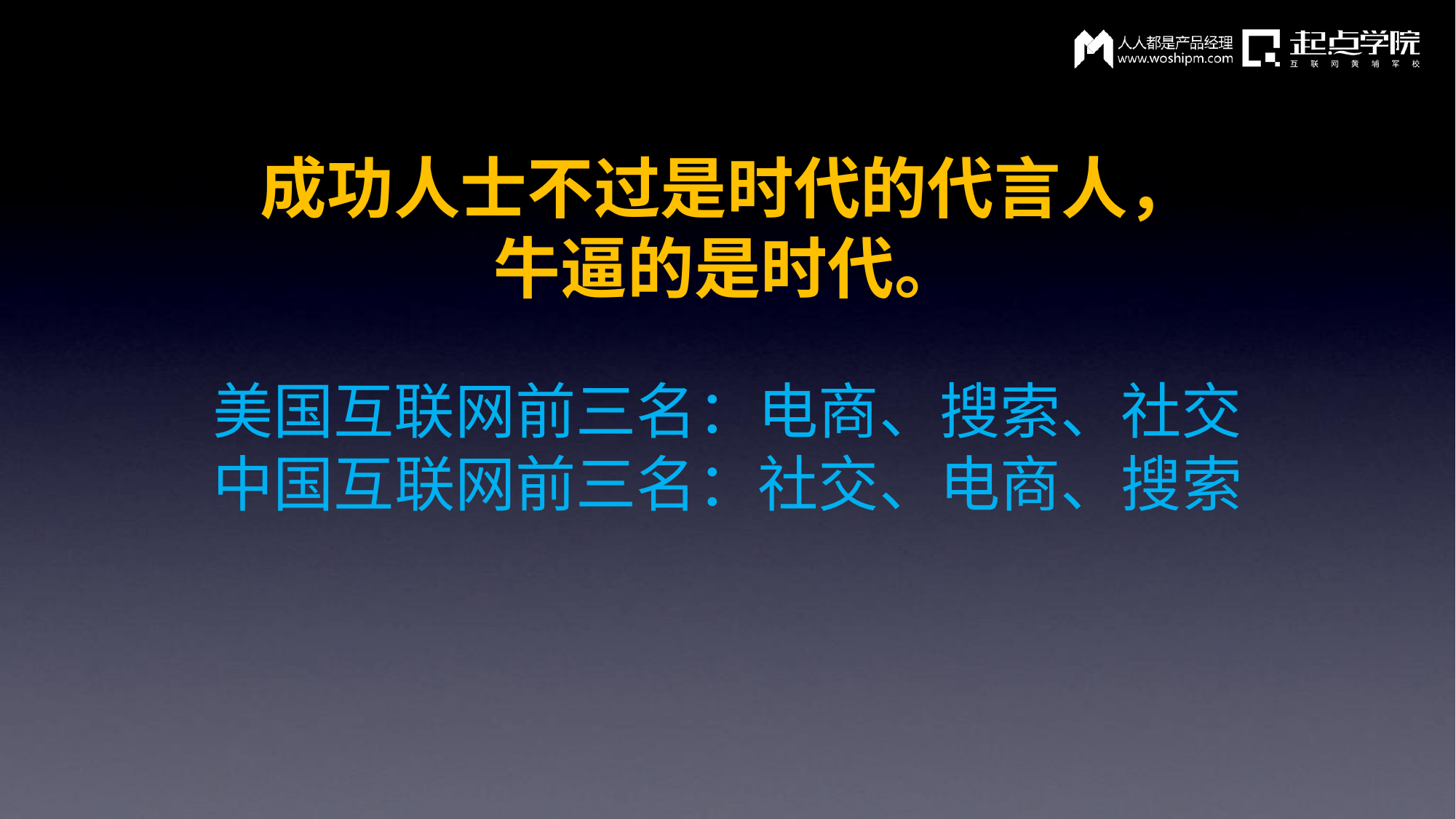

成功人士不过是时代的代言人，
牛逼的是时代。
美国互联网前三名：电商、搜索、社交
中国互联网前三名：社交、电商、搜索